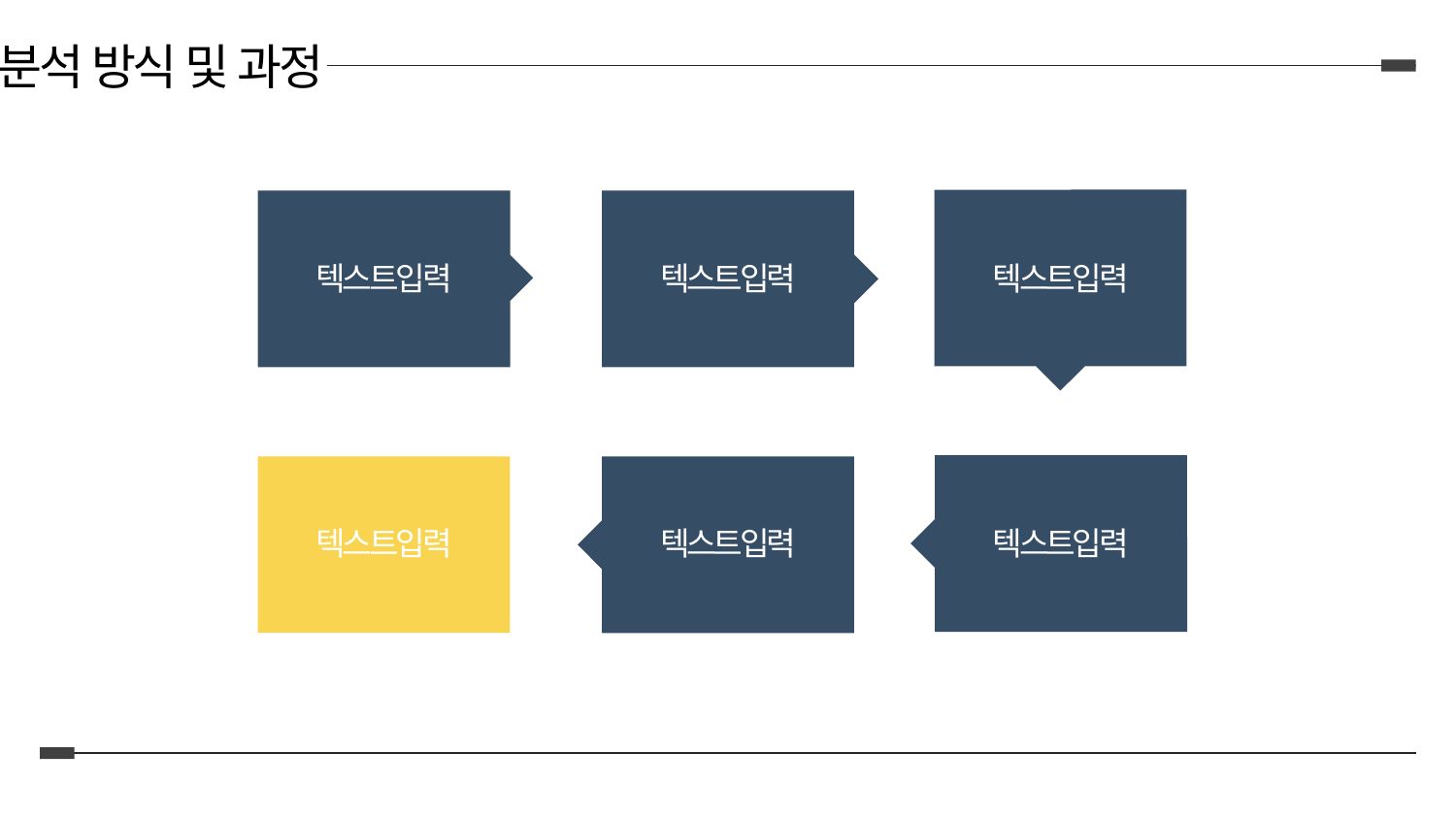

분석 방식 및 과정

텍스트입력

텍스트입력

텍스트입력

텍스트입력

텍스트입력

텍스트입력